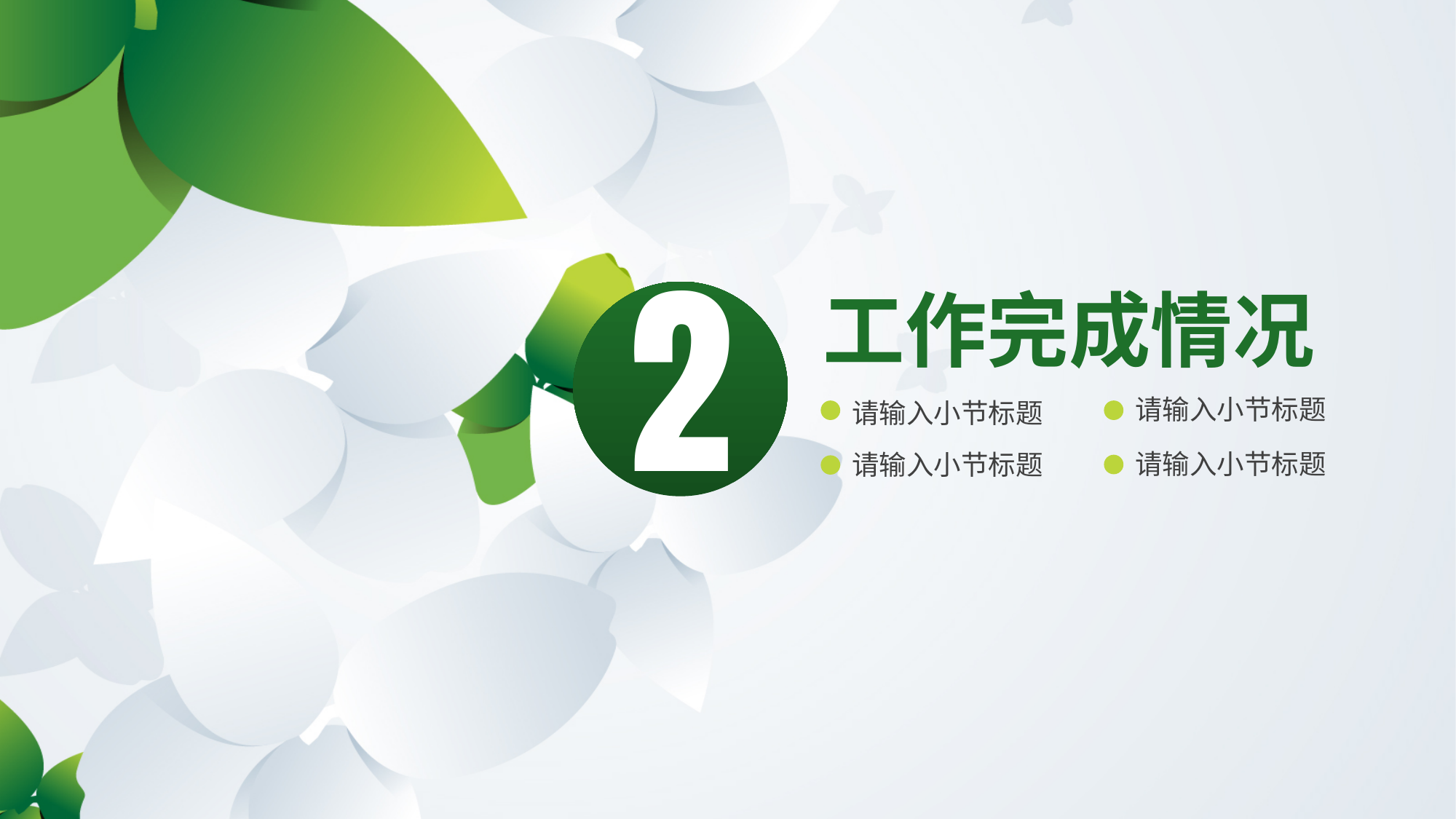

2
工作完成情况

请输入小节标题

请输入小节标题

请输入小节标题

请输入小节标题